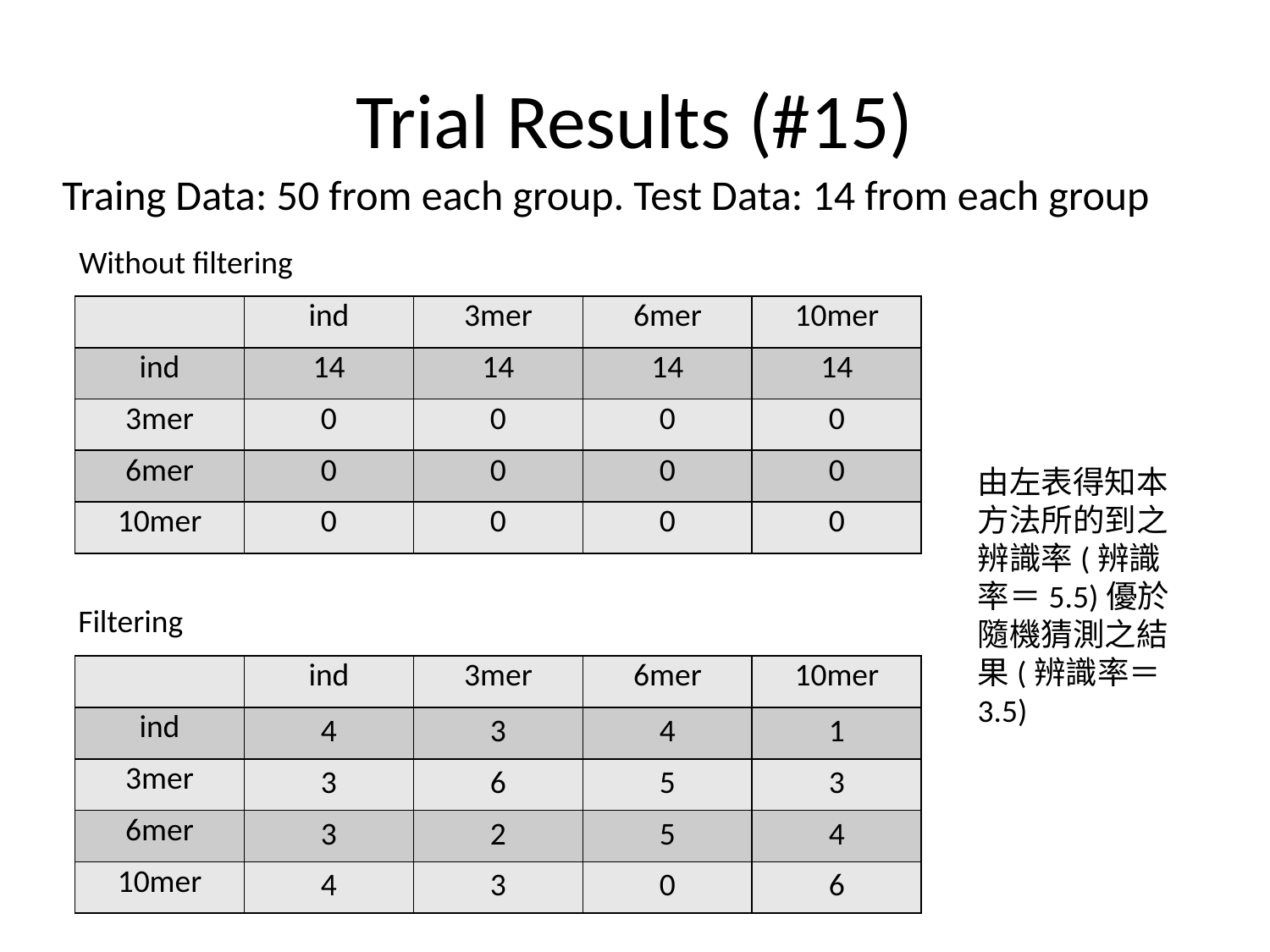

# Trial Results (#15)
Traing Data: 50 from each group. Test Data: 14 from each group
Without filtering
|  | ind | 3mer | 6mer | 10mer |
| --- | --- | --- | --- | --- |
| ind | 14 | 14 | 14 | 14 |
| 3mer | 0 | 0 | 0 | 0 |
| 6mer | 0 | 0 | 0 | 0 |
| 10mer | 0 | 0 | 0 | 0 |
由左表得知本方法所的到之辨識率(辨識率＝5.5)優於隨機猜測之結果(辨識率＝3.5)
Filtering
|  | ind | 3mer | 6mer | 10mer |
| --- | --- | --- | --- | --- |
| ind | 4 | 3 | 4 | 1 |
| 3mer | 3 | 6 | 5 | 3 |
| 6mer | 3 | 2 | 5 | 4 |
| 10mer | 4 | 3 | 0 | 6 |